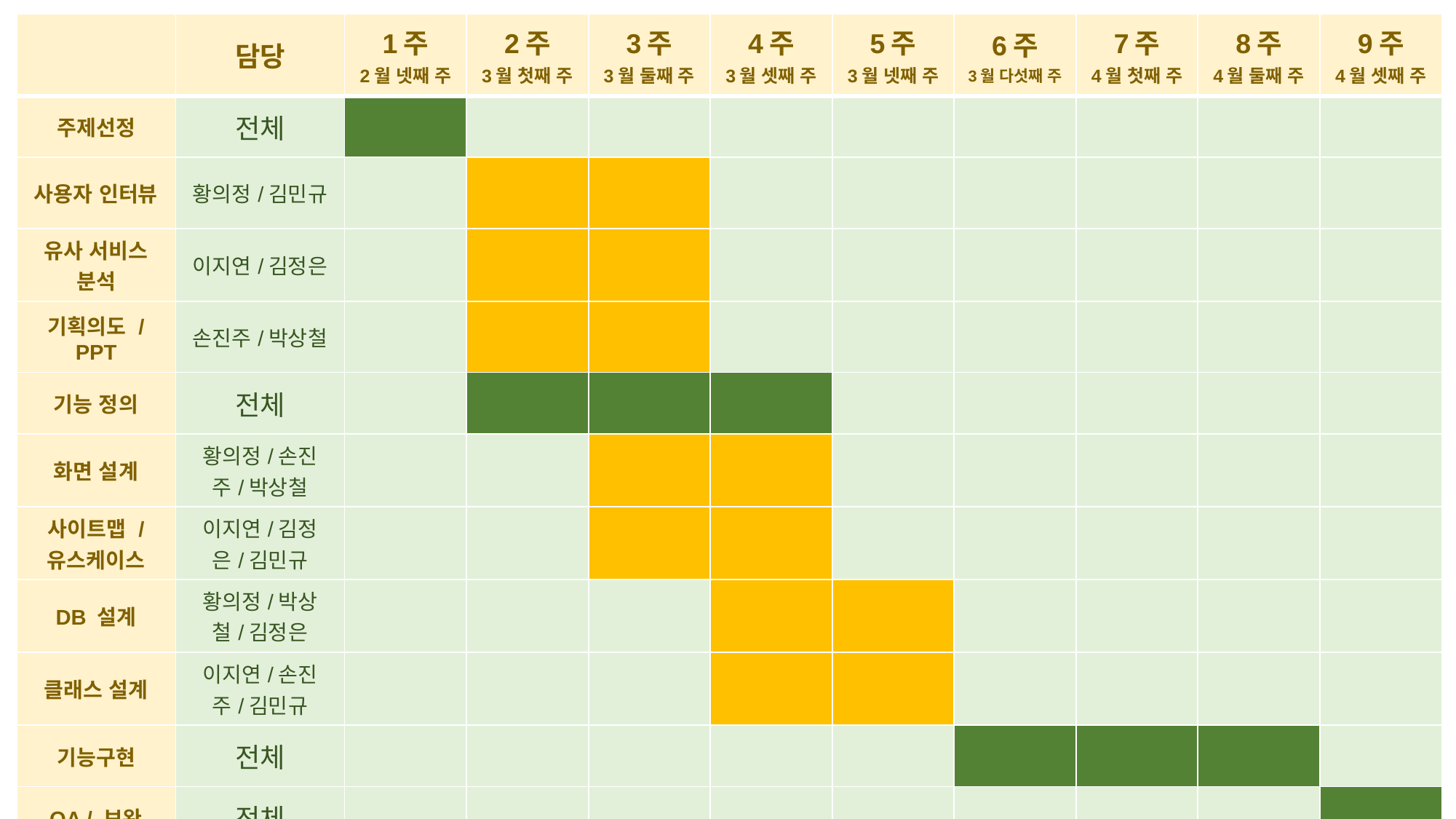

|  | 담당 | 1주 2월 넷째 주 | 2주 3월 첫째 주 | 3주 3월 둘째 주 | 4주 3월 셋째 주 | 5주 3월 넷째 주 | 6주 3월 다섯째 주 | 7주 4월 첫째 주 | 8주 4월 둘째 주 | 9주 4월 셋째 주 |
| --- | --- | --- | --- | --- | --- | --- | --- | --- | --- | --- |
| 주제선정 | 전체 |  |  |  |  |  |  |  |  |  |
| 사용자 인터뷰 | 황의정/김민규 |  |  |  |  |  |  |  |  |  |
| 유사 서비스 분석 | 이지연/김정은 |  |  |  |  |  |  |  |  |  |
| 기획의도 / PPT | 손진주/박상철 |  |  |  |  |  |  |  |  |  |
| 기능 정의 | 전체 |  |  |  |  |  |  |  |  |  |
| 화면 설계 | 황의정/손진주/박상철 |  |  |  |  |  |  |  |  |  |
| 사이트맵 / 유스케이스 | 이지연/김정은/김민규 |  |  |  |  |  |  |  |  |  |
| DB 설계 | 황의정/박상철/김정은 |  |  |  |  |  |  |  |  |  |
| 클래스 설계 | 이지연/손진주/김민규 |  |  |  |  |  |  |  |  |  |
| 기능구현 | 전체 |  |  |  |  |  |  |  |  |  |
| QA / 보완 | 전체 |  |  |  |  |  |  |  |  |  |